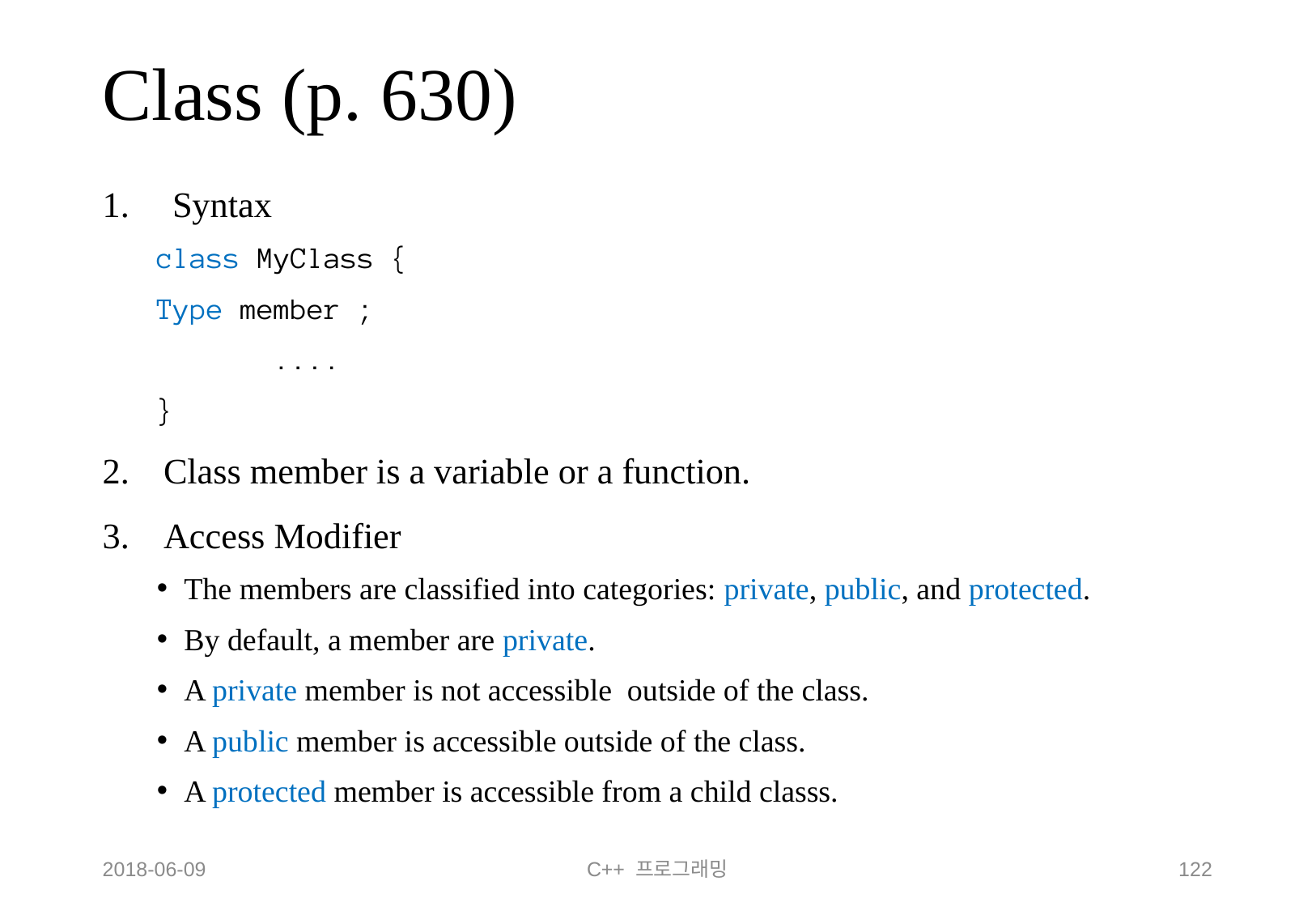

# Class (p. 630)
 Syntax
class MyClass {
	Type member ;
       ....
}
Class member is a variable or a function.
Access Modifier
The members are classified into categories: private, public, and protected.
By default, a member are private.
A private member is not accessible  outside of the class.
A public member is accessible outside of the class.
A protected member is accessible from a child classs.
2018-06-09
C++ 프로그래밍
122